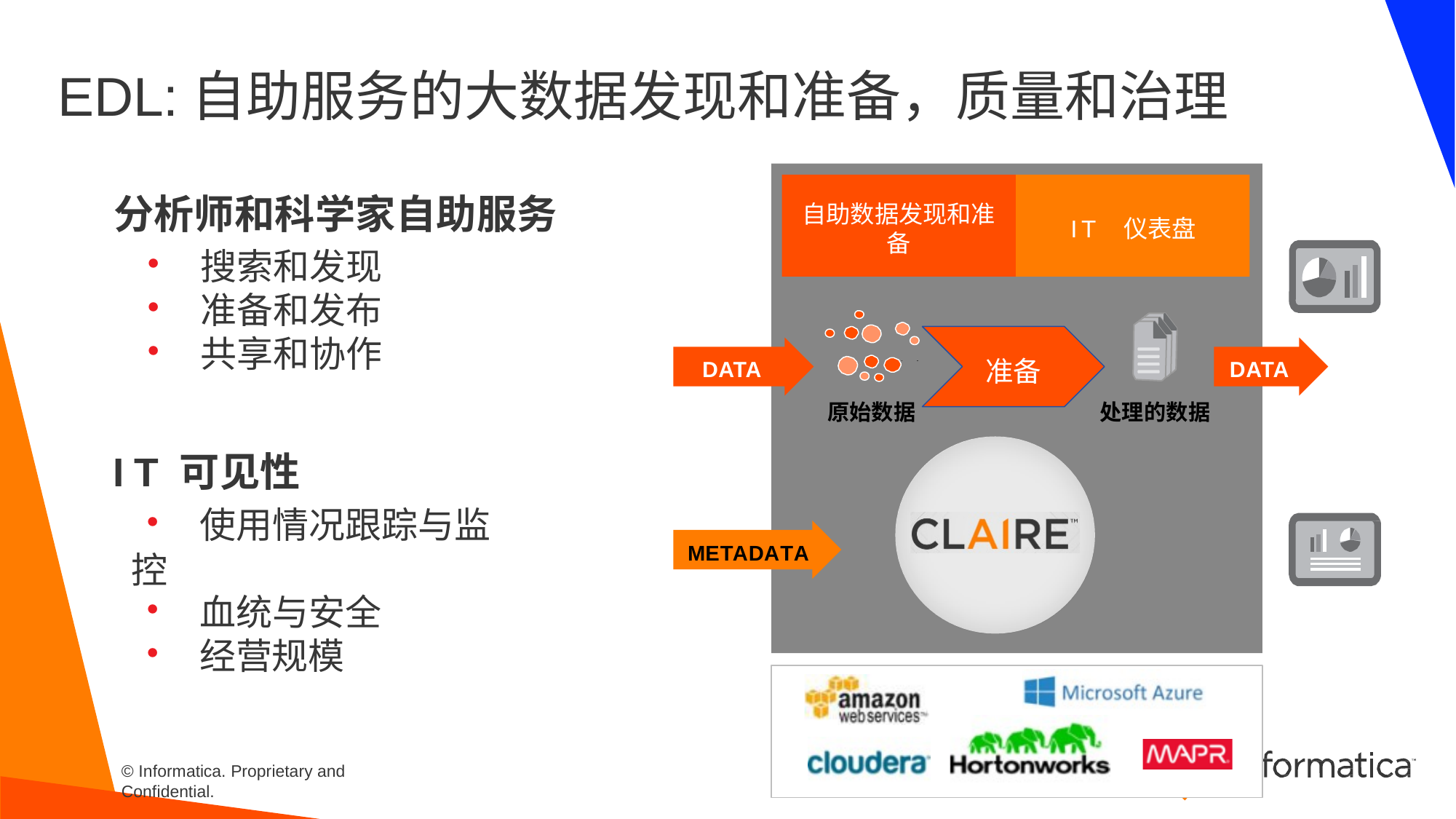

# EDL:自助服务的大数据发现和准备，质量和治理

分析师和科学家自助服务
• 搜索和发现
• 准备和发布
• 共享和协作
自助数据发现和准
备
IT	仪表盘

准备

DATA
DATA

原始数据
处理的数据

IT可见性
• 使用情况跟踪与监控
• 血统与安全
• 经营规模

METADATA

3
© Informatica. Proprietary and Confidential.